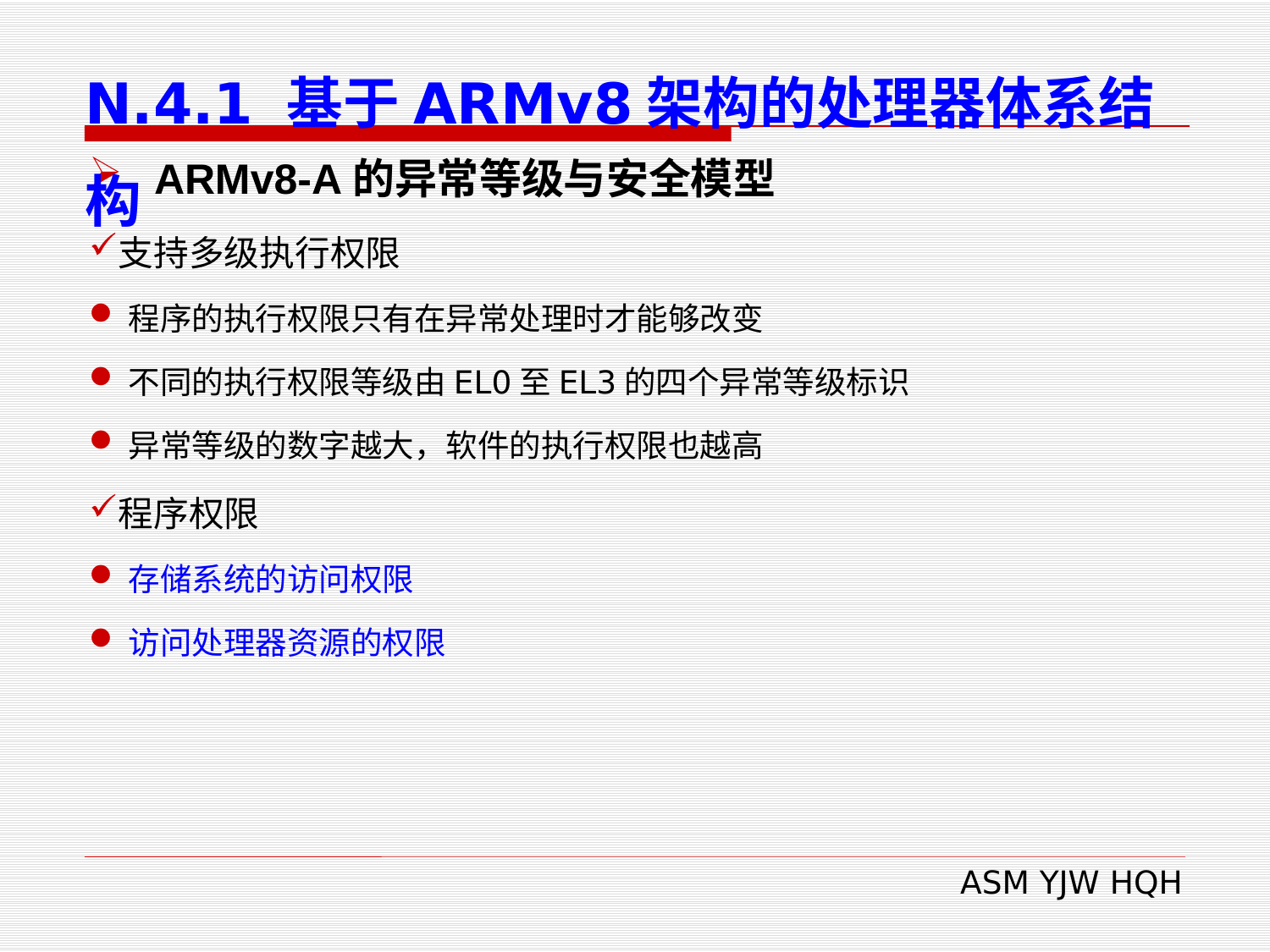

# N.4.1 基于ARMv8架构的处理器体系结构
ARMv8-A的异常等级与安全模型
支持多级执行权限
程序的执行权限只有在异常处理时才能够改变
不同的执行权限等级由EL0至EL3的四个异常等级标识
异常等级的数字越大，软件的执行权限也越高
程序权限
存储系统的访问权限
访问处理器资源的权限